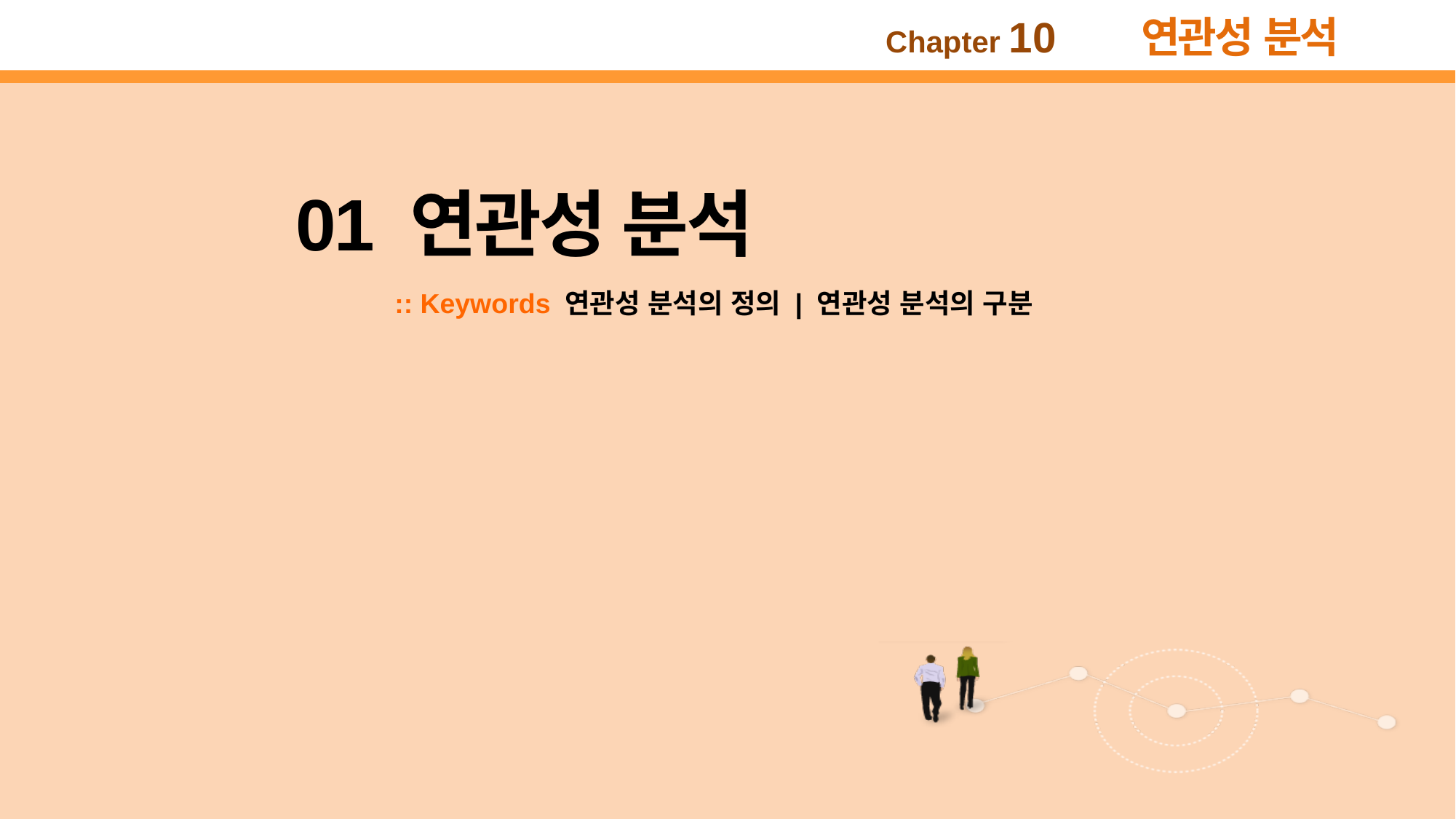

01 연관성 분석
:: Keywords 연관성 분석의 정의 | 연관성 분석의 구분